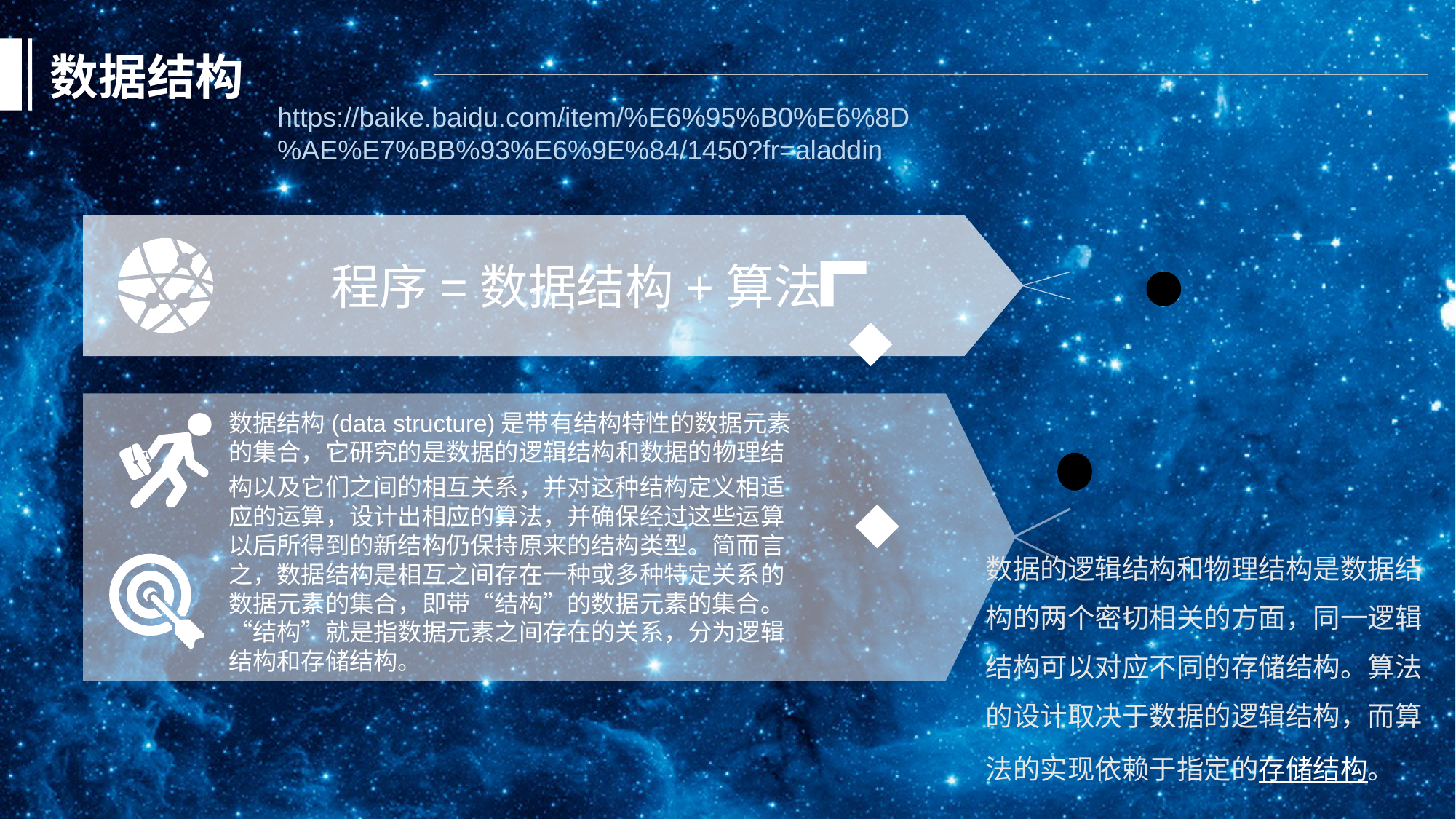

数据结构
https://baike.baidu.com/item/%E6%95%B0%E6%8D%AE%E7%BB%93%E6%9E%84/1450?fr=aladdin

程序=数据结构+算法

数据结构(data structure)是带有结构特性的数据元素的集合，它研究的是数据的逻辑结构和数据的物理结构以及它们之间的相互关系，并对这种结构定义相适应的运算，设计出相应的算法，并确保经过这些运算以后所得到的新结构仍保持原来的结构类型。简而言之，数据结构是相互之间存在一种或多种特定关系的数据元素的集合，即带“结构”的数据元素的集合。“结构”就是指数据元素之间存在的关系，分为逻辑结构和存储结构。
。

数据的逻辑结构和物理结构是数据结构的两个密切相关的方面，同一逻辑结构可以对应不同的存储结构。算法的设计取决于数据的逻辑结构，而算法的实现依赖于指定的存储结构。